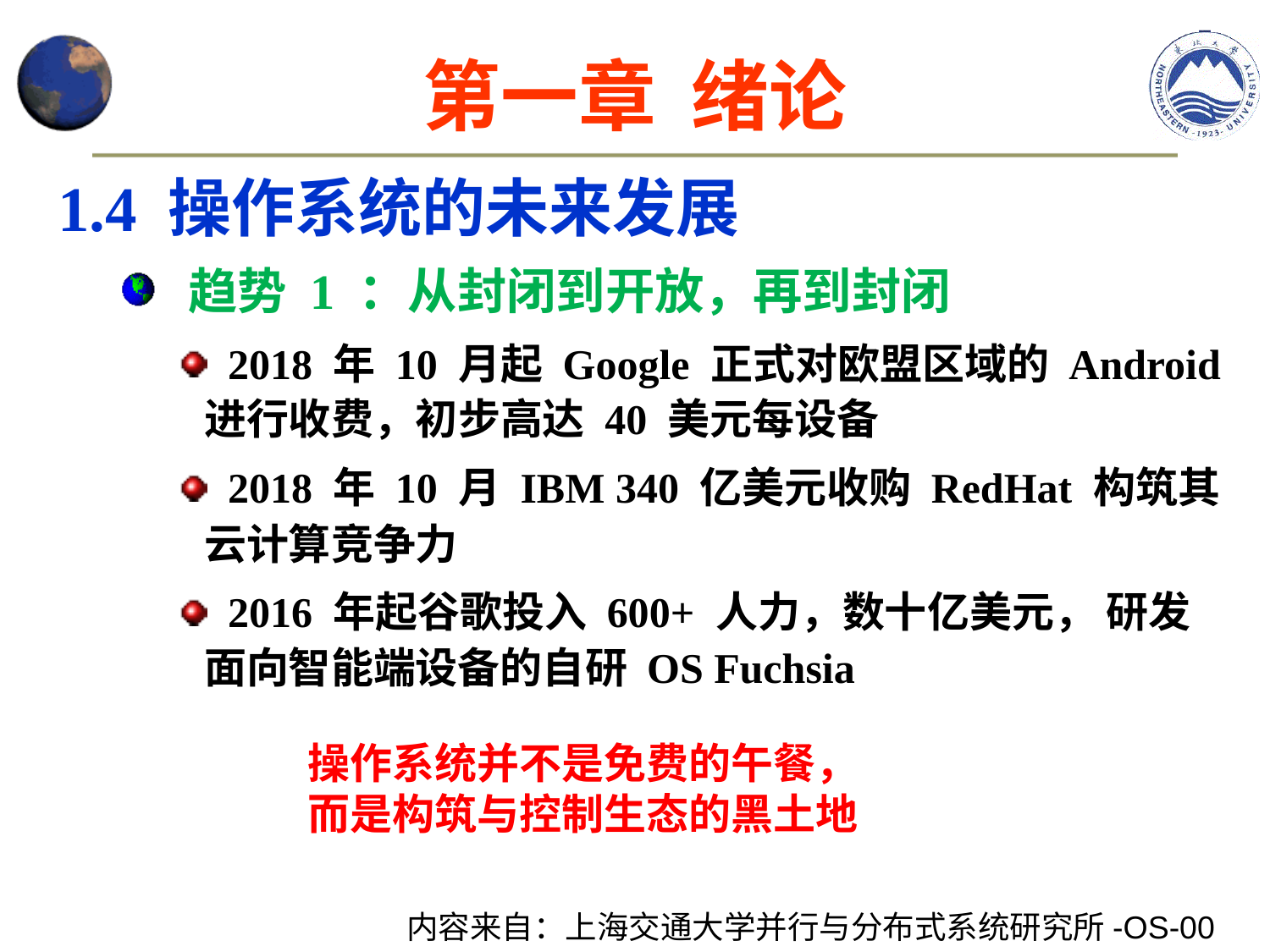

# 第一章  绪论
1.4 操作系统的未来发展
趋势 1 ：从封闭到开放，再到封闭
  2018 年 10 月起 Google 正式对欧盟区域的 Android 进行收费，初步高达 40 美元每设备
  2018 年 10 月 IBM 340 亿美元收购 RedHat 构筑其云计算竞争力
  2016 年起谷歌投入 600+ 人力，数十亿美元， 研发面向智能端设备的自研 OS Fuchsia
操作系统并不是免费的午餐，而是构筑与控制生态的黑土地
内容来自：上海交通大学并行与分布式系统研究所-OS-00